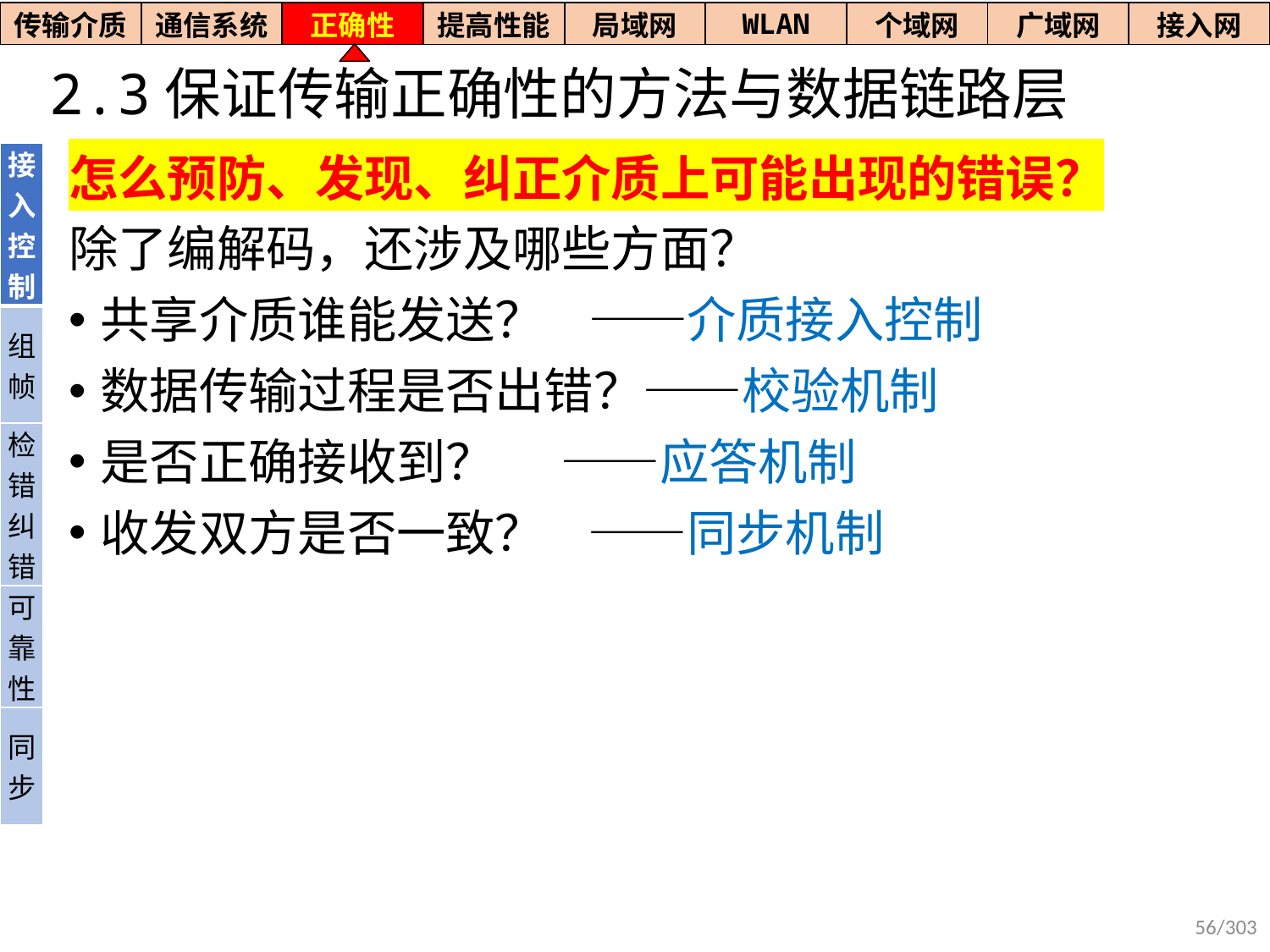

| 传输介质 | 通信系统 | 正确性 | 提高性能 | 局域网 | WLAN | 个域网 | 广域网 | 接入网 |
| --- | --- | --- | --- | --- | --- | --- | --- | --- |

# 2.3保证传输正确性的方法与数据链路层
| 接入控制 |
| --- |
| 组帧 |
| 检错纠错 |
| 可靠性 |
| 同步 |
怎么预防、发现、纠正介质上可能出现的错误？
除了编解码，还涉及哪些方面？
共享介质谁能发送？    ——介质接入控制
数据传输过程是否出错？——校验机制
是否正确接收到？      ——应答机制
收发双方是否一致？    ——同步机制

56/303